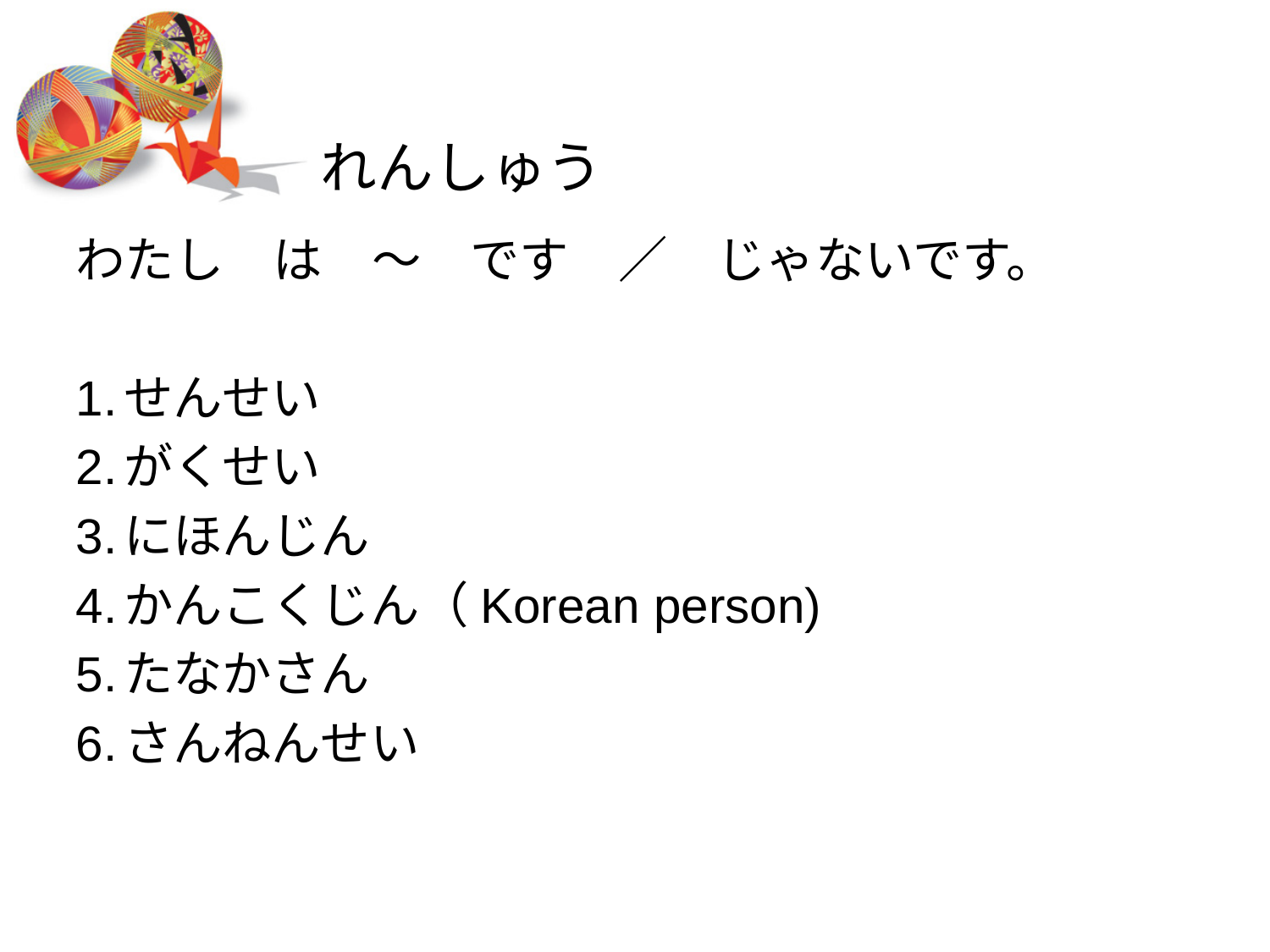

# れんしゅう
わたし　は　〜　です　／　じゃないです。

せんせい
がくせい
にほんじん
かんこくじん（Korean person)
たなかさん
さんねんせい